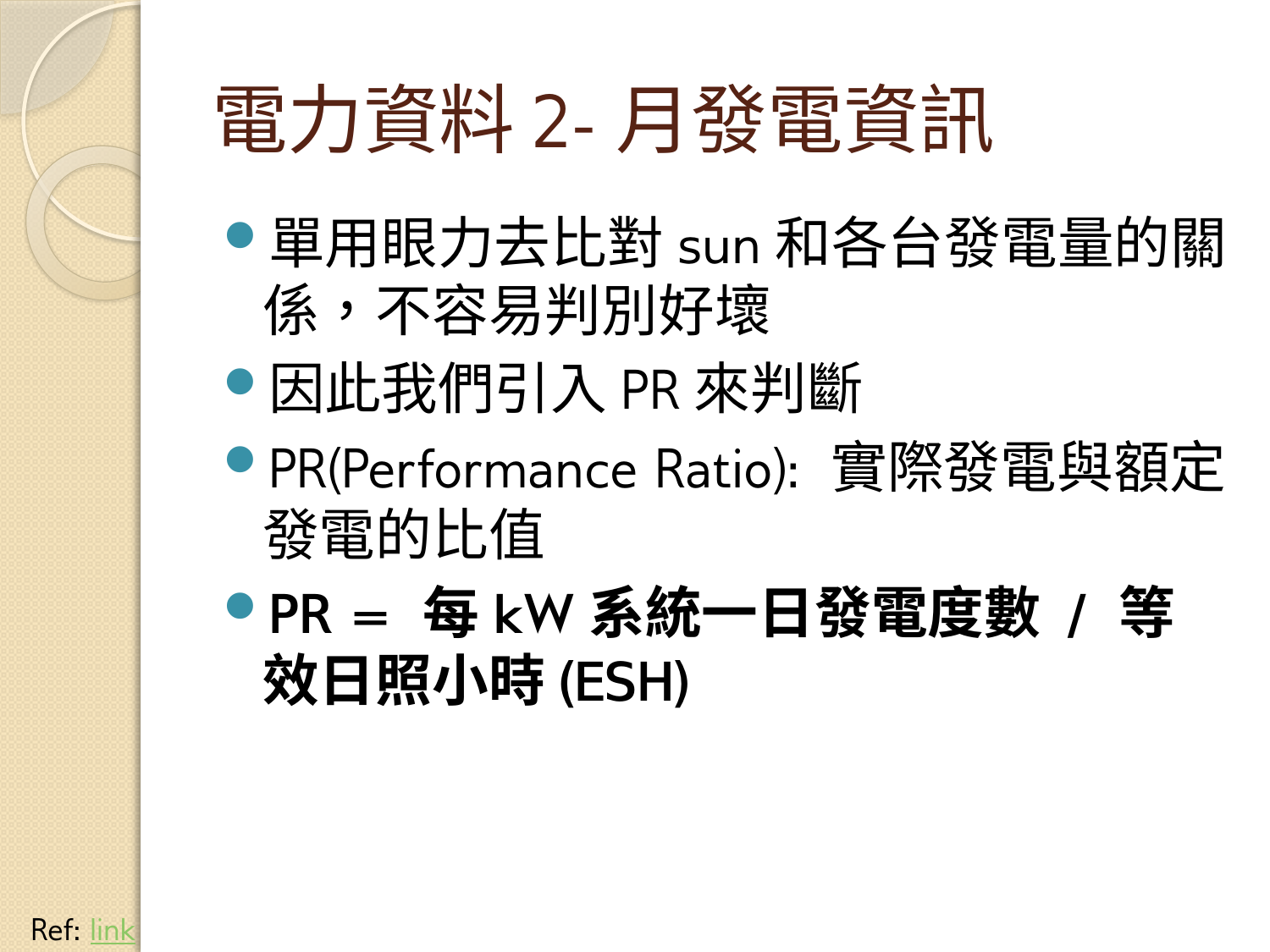

# 電力資料2-月發電資訊
單用眼力去比對sun和各台發電量的關係，不容易判別好壞
因此我們引入PR來判斷
PR(Performance Ratio): 實際發電與額定發電的比值
PR = 每kW系統一日發電度數 / 等效日照小時(ESH)

Ref: link